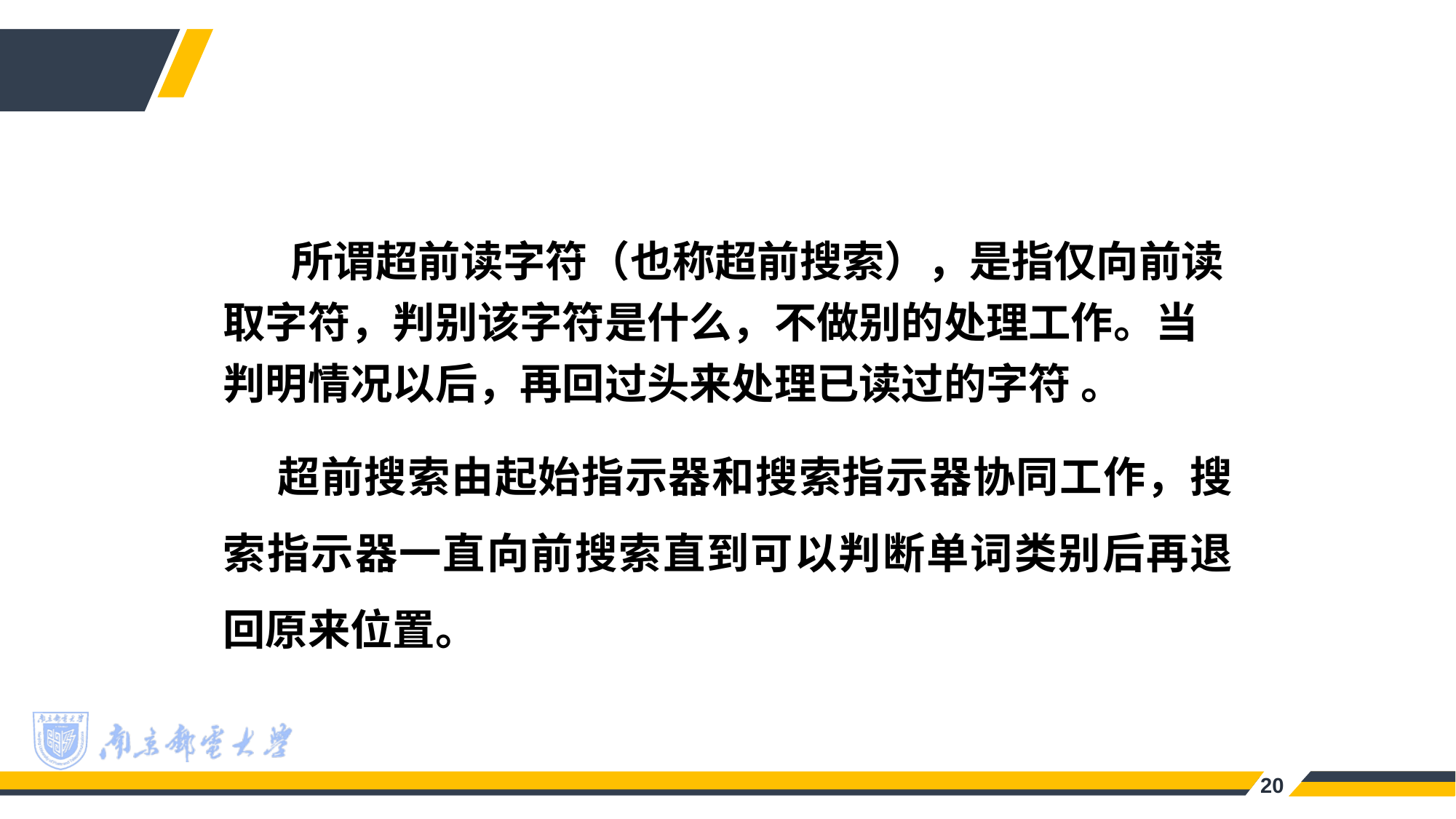

所谓超前读字符（也称超前搜索），是指仅向前读
取字符，判别该字符是什么，不做别的处理工作。当
判明情况以后，再回过头来处理已读过的字符 。
    超前搜索由起始指示器和搜索指示器协同工作，搜索指示器一直向前搜索直到可以判断单词类别后再退回原来位置。
20